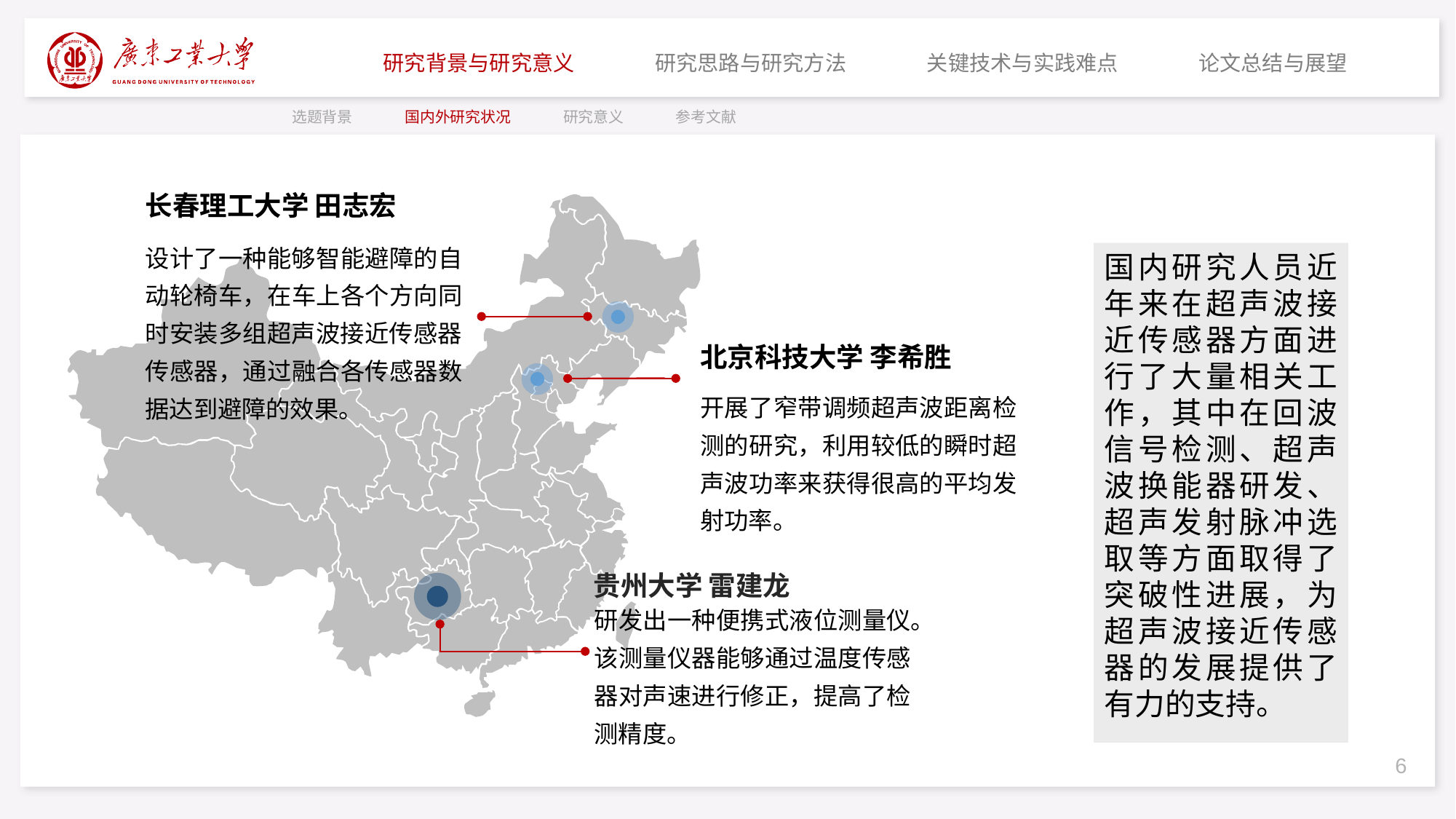

研究背景与研究意义
研究思路与研究方法
关键技术与实践难点
论文总结与展望
选题背景
国内外研究状况
研究意义
参考文献
长春理工大学 田志宏

设计了一种能够智能避障的自动轮椅车，在车上各个方向同时安装多组超声波接近传感器传感器，通过融合各传感器数据达到避障的效果。
国内研究人员近年来在超声波接近传感器方面进行了大量相关工作，其中在回波信号检测、超声波换能器研发、超声发射脉冲选取等方面取得了突破性进展，为超声波接近传感器的发展提供了有力的支持。

北京科技大学 李希胜

开展了窄带调频超声波距离检测的研究，利用较低的瞬时超声波功率来获得很高的平均发射功率。
贵州大学 雷建龙

研发出一种便携式液位测量仪。该测量仪器能够通过温度传感器对声速进行修正，提高了检测精度。
6